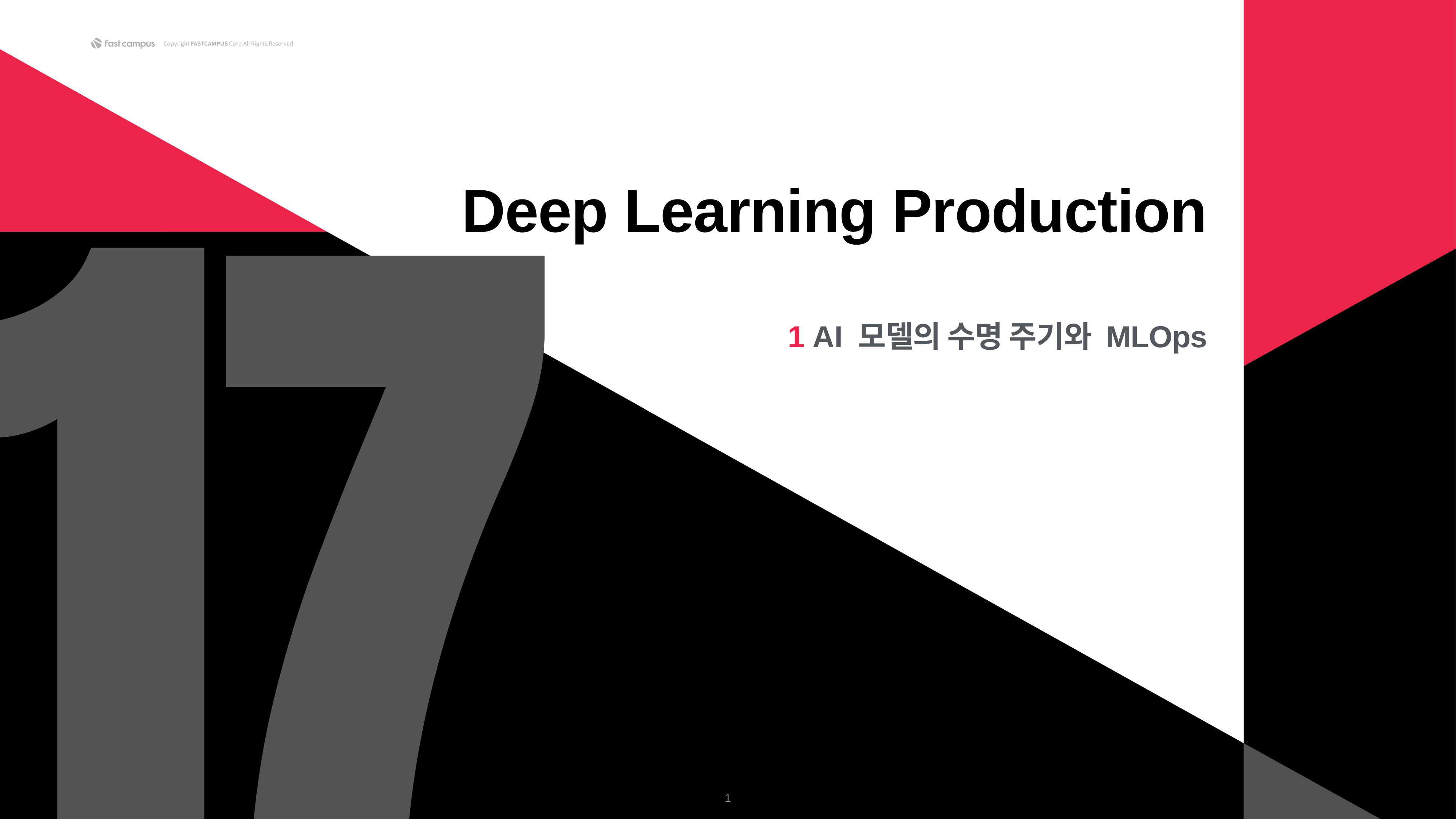

1
7
Deep Learning Production

1 AI 모델의 수명 주기와 MLOps

1